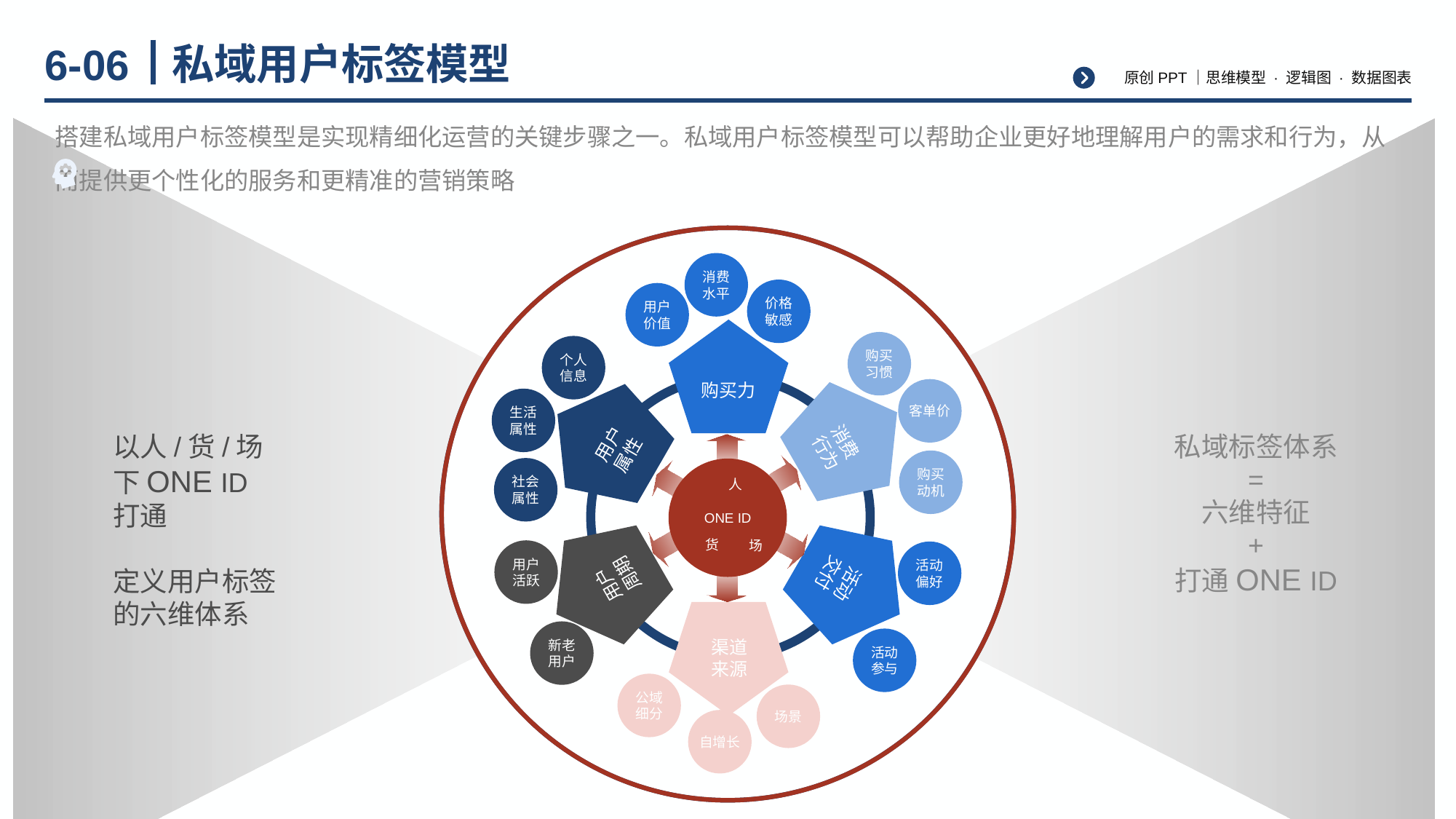

# 私域用户标签模型
6-06
搭建私域用户标签模型是实现精细化运营的关键步骤之一。私域用户标签模型可以帮助企业更好地理解用户的需求和行为，从而提供更个性化的服务和更精准的营销策略

消费
水平
价格
敏感
用户
价值
购买力
购买
习惯
个人
信息

客单价
消费
行为
用户
属性
生活
属性
以人/货/场下ONE ID打通

定义用户标签的六维体系
私域标签体系
=
六维特征
+
打通ONE ID

购买
动机
社会
属性
ONE ID

人
用户
周期
活动
交付

货

场
用户
活跃
活动
偏好

新老
用户
活动
参与
渠道
来源
公域
细分
场景
自增长